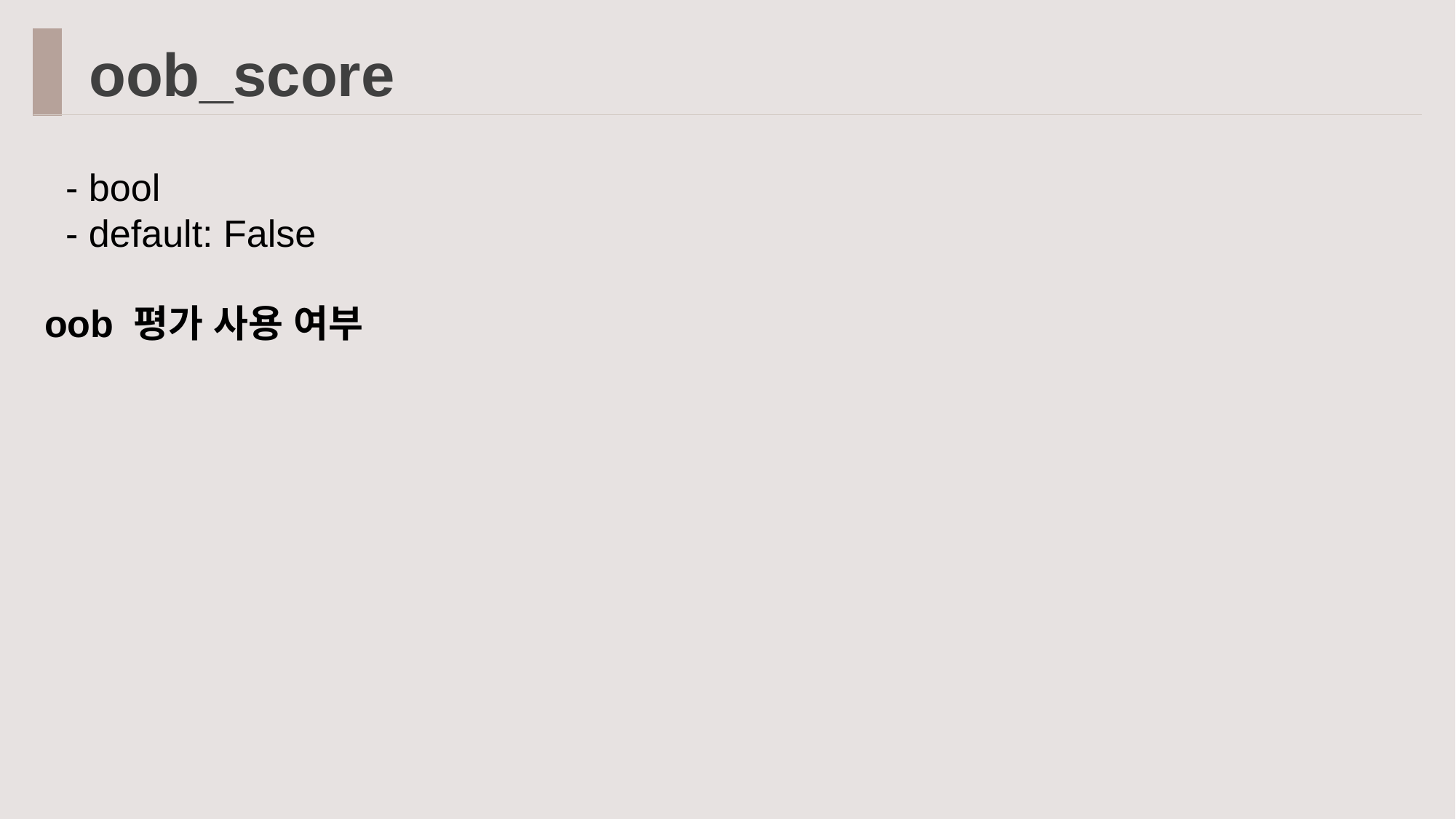

oob_score
  - bool
  - default: False

oob 평가 사용 여부